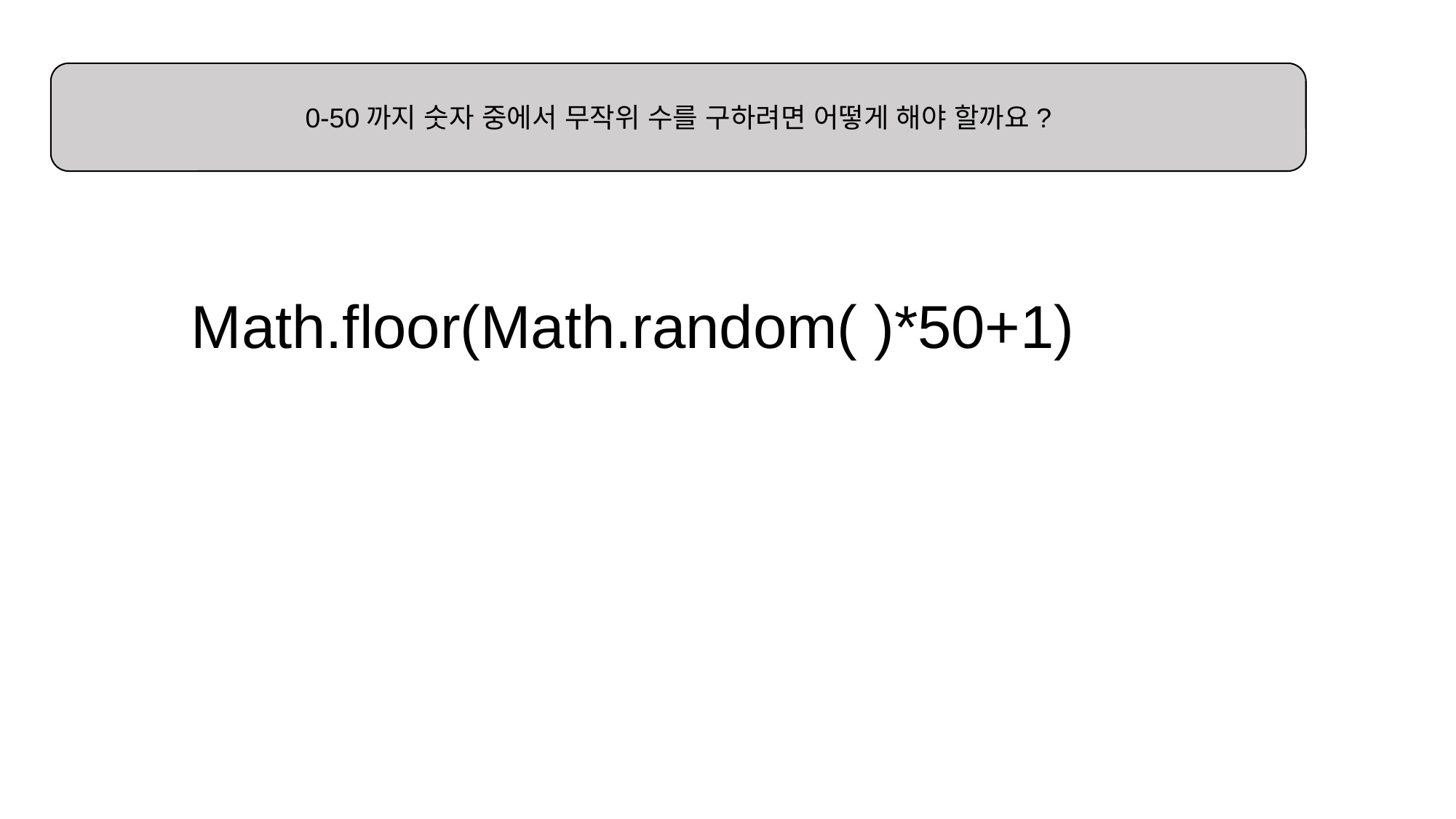

0-50까지 숫자 중에서 무작위 수를 구하려면 어떻게 해야 할까요?
Math.floor(Math.random( )*50+1)